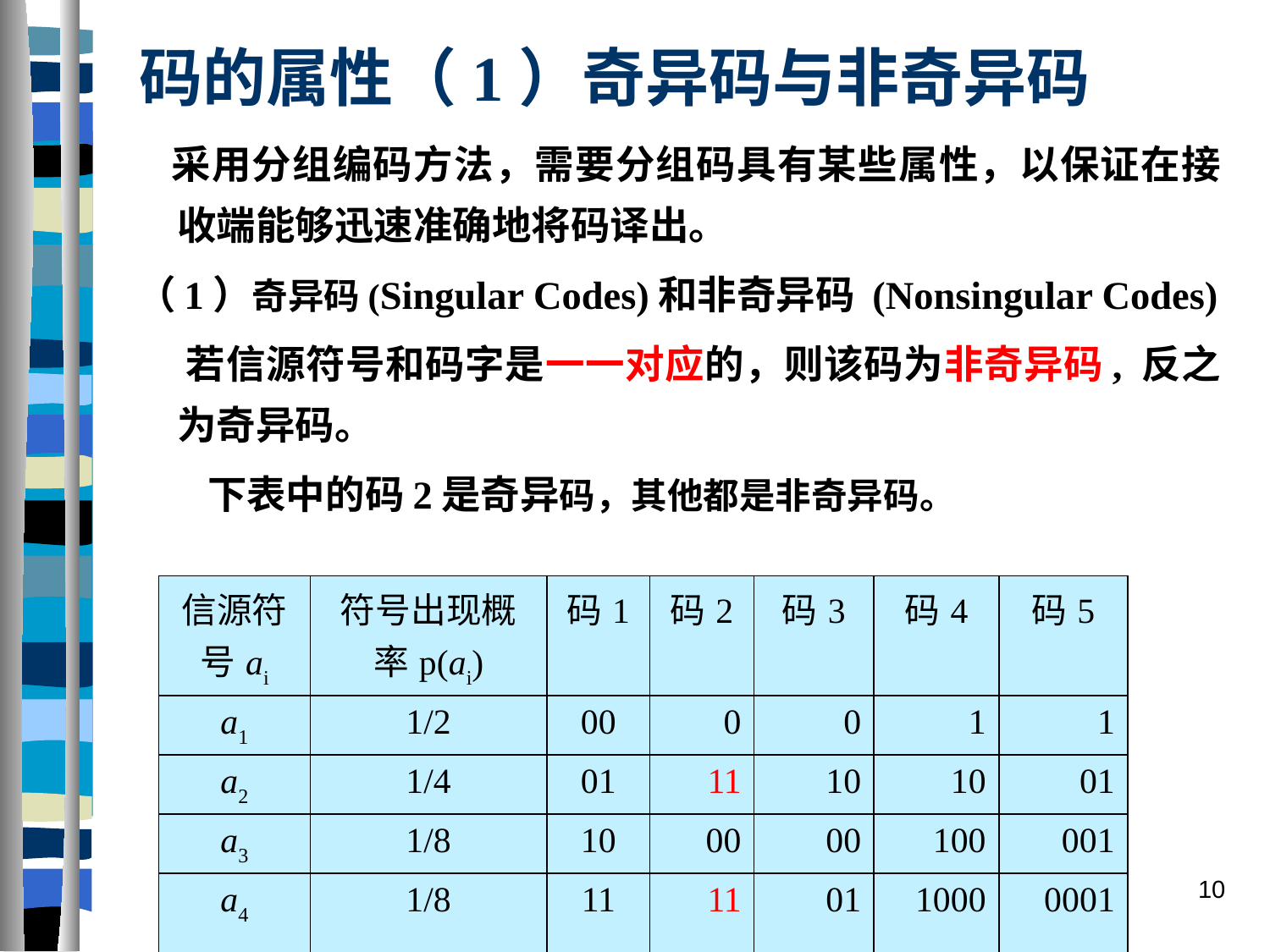

# 码的属性（1）奇异码与非奇异码
       采用分组编码方法，需要分组码具有某些属性，以保证在接收端能够迅速准确地将码译出。
    （1）奇异码(Singular Codes)和非奇异码 (Nonsingular Codes)
         若信源符号和码字是一一对应的，则该码为非奇异码, 反之为奇异码。
            下表中的码2是奇异码，其他都是非奇异码。
| 信源符号ai | 符号出现概率p(ai) | 码1 | 码2 | 码3 | 码4 | 码5 |
| --- | --- | --- | --- | --- | --- | --- |
| a1 | 1/2 | 00 | 0 | 0 | 1 | 1 |
| a2 | 1/4 | 01 | 11 | 10 | 10 | 01 |
| a3 | 1/8 | 10 | 00 | 00 | 100 | 001 |
| a4 | 1/8 | 11 | 11 | 01 | 1000 | 0001 |
10